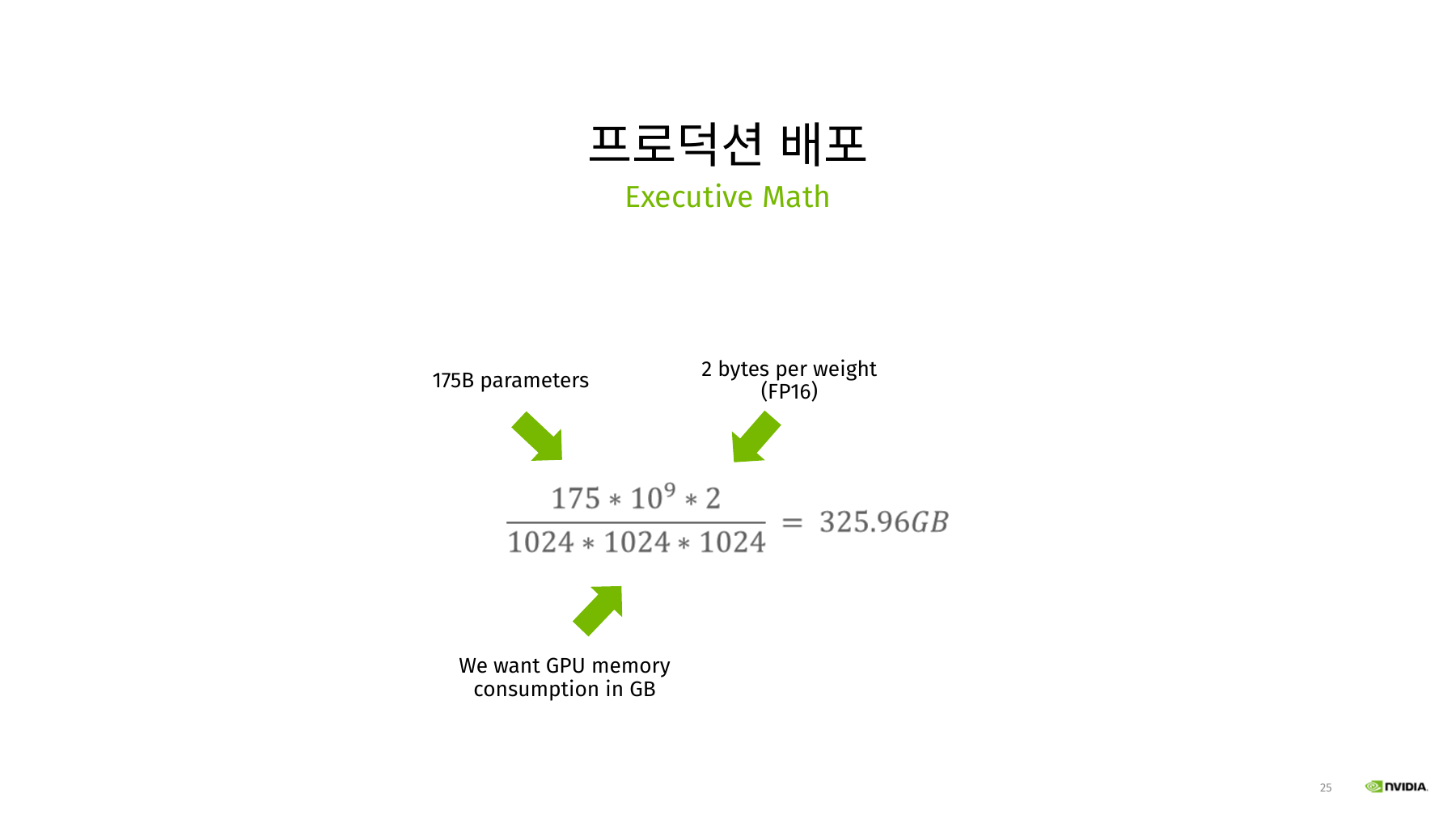

프로덕션 배포
Executive Math

2 bytes per weight (FP16)
175B parameters

We want GPU memory consumption in GB